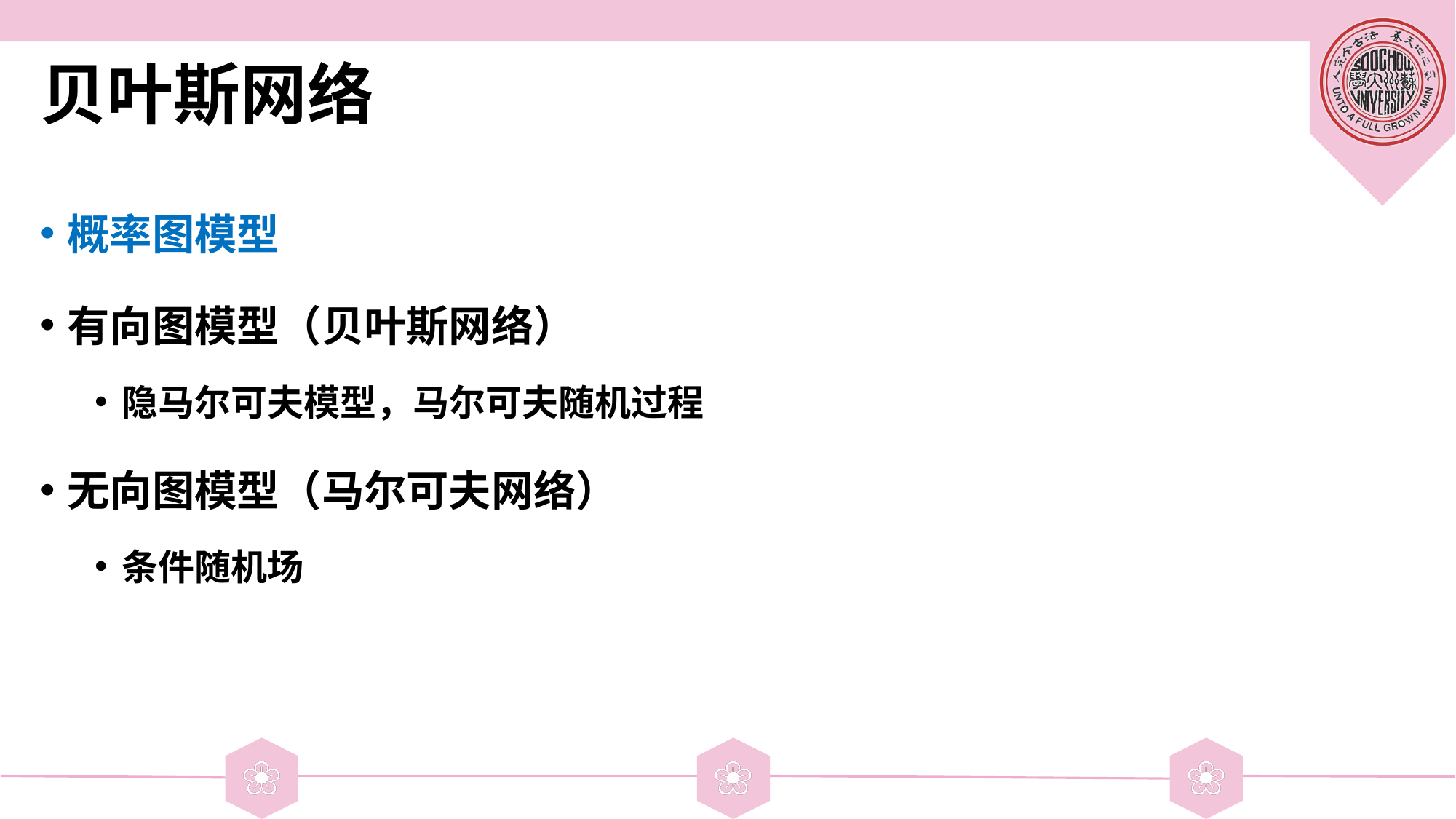

# 贝叶斯网络
概率图模型
有向图模型（贝叶斯网络）
隐马尔可夫模型，马尔可夫随机过程
无向图模型（马尔可夫网络）
条件随机场